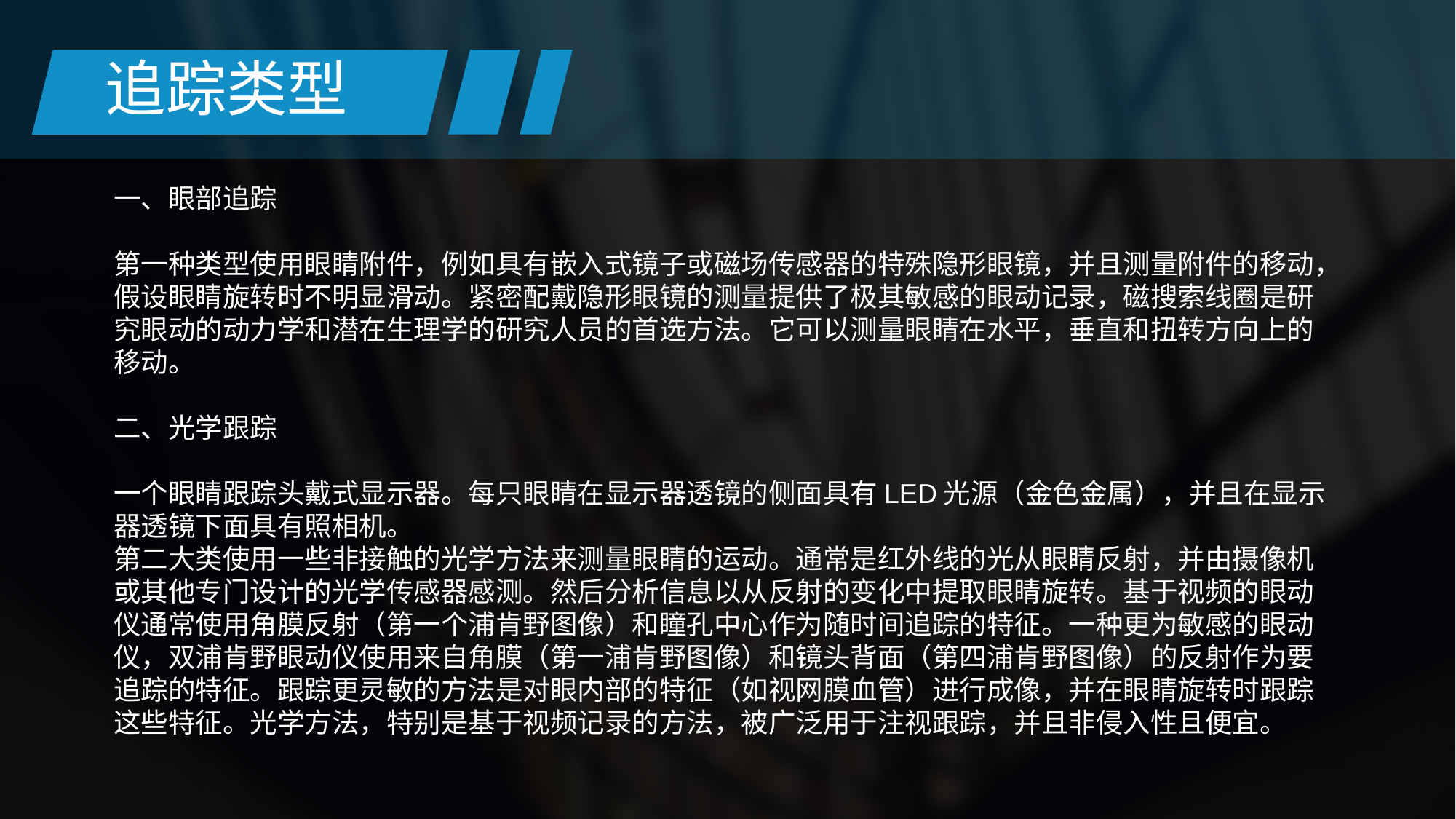

追踪类型

一、眼部追踪

第一种类型使用眼睛附件，例如具有嵌入式镜子或磁场传感器的特殊隐形眼镜，并且测量附件的移动，假设眼睛旋转时不明显滑动。紧密配戴隐形眼镜的测量提供了极其敏感的眼动记录，磁搜索线圈是研究眼动的动力学和潜在生理学的研究人员的首选方法。它可以测量眼睛在水平，垂直和扭转方向上的移动。

二、光学跟踪

一个眼睛跟踪头戴式显示器。每只眼睛在显示器透镜的侧面具有LED光源（金色金属），并且在显示器透镜下面具有照相机。
第二大类使用一些非接触的光学方法来测量眼睛的运动。通常是红外线的光从眼睛反射，并由摄像机或其他专门设计的光学传感器感测。然后分析信息以从反射的变化中提取眼睛旋转。基于视频的眼动仪通常使用角膜反射（第一个浦肯野图像）和瞳孔中心作为随时间追踪的特征。一种更为敏感的眼动仪，双浦肯野眼动仪使用来自角膜（第一浦肯野图像）和镜头背面（第四浦肯野图像）的反射作为要追踪的特征。跟踪更灵敏的方法是对眼内部的特征（如视网膜血管）进行成像，并在眼睛旋转时跟踪这些特征。光学方法，特别是基于视频记录的方法，被广泛用于注视跟踪，并且非侵入性且便宜。